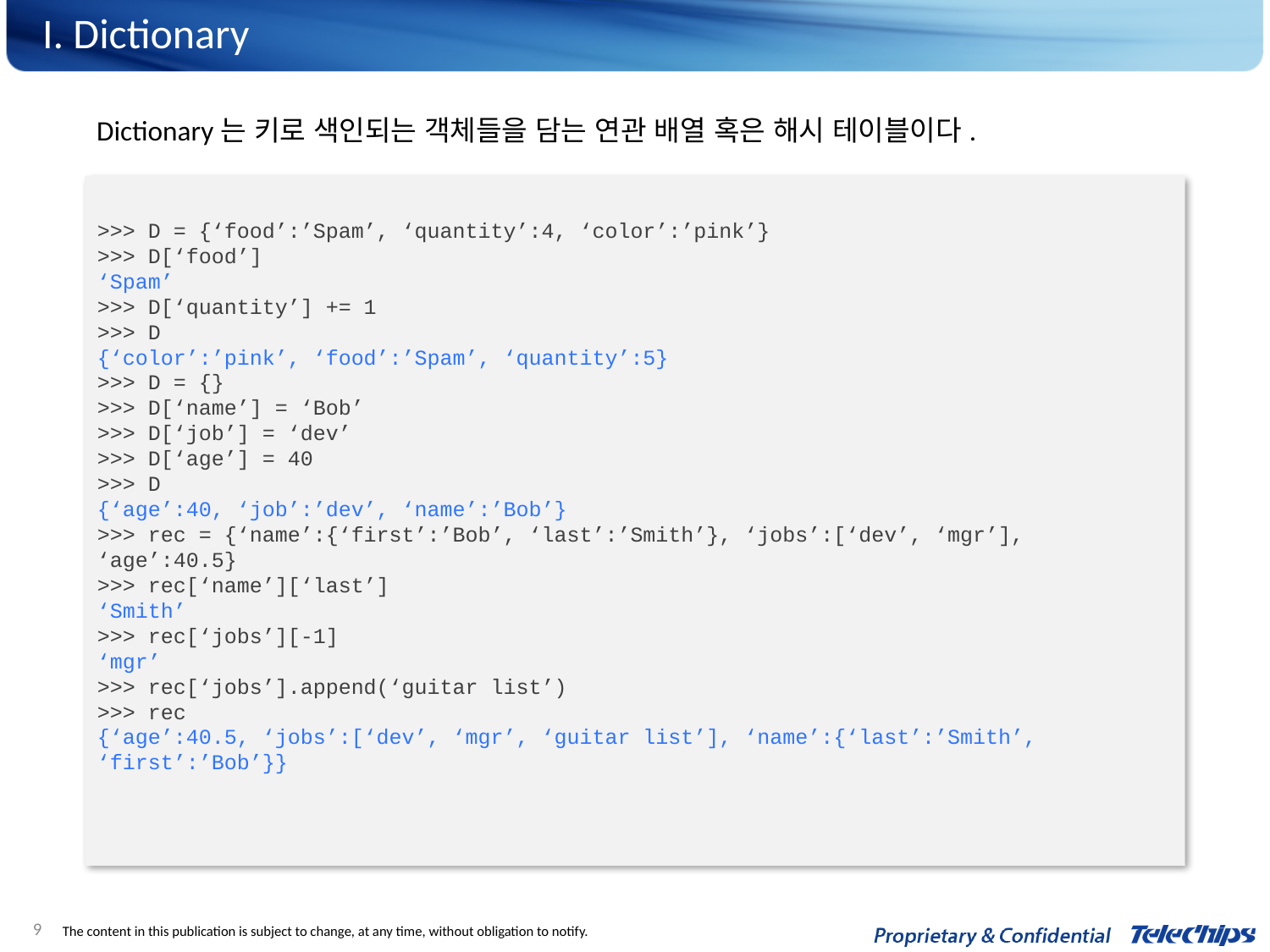

# I. Dictionary
Dictionary는 키로 색인되는 객체들을 담는 연관 배열 혹은 해시 테이블이다.
>>> D = {‘food’:’Spam’, ‘quantity’:4, ‘color’:’pink’}
>>> D[‘food’]
‘Spam’
>>> D[‘quantity’] += 1
>>> D
{‘color’:’pink’, ‘food’:’Spam’, ‘quantity’:5}
>>> D = {}
>>> D[‘name’] = ‘Bob’
>>> D[‘job’] = ‘dev’
>>> D[‘age’] = 40
>>> D
{‘age’:40, ‘job’:’dev’, ‘name’:’Bob’}
>>> rec = {‘name’:{‘first’:’Bob’, ‘last’:’Smith’}, ‘jobs’:[‘dev’, ‘mgr’], ‘age’:40.5}
>>> rec[‘name’][‘last’]
‘Smith’
>>> rec[‘jobs’][-1]
‘mgr’
>>> rec[‘jobs’].append(‘guitar list’)
>>> rec
{‘age’:40.5, ‘jobs’:[‘dev’, ‘mgr’, ‘guitar list’], ‘name’:{‘last’:’Smith’, ‘first’:’Bob’}}

9